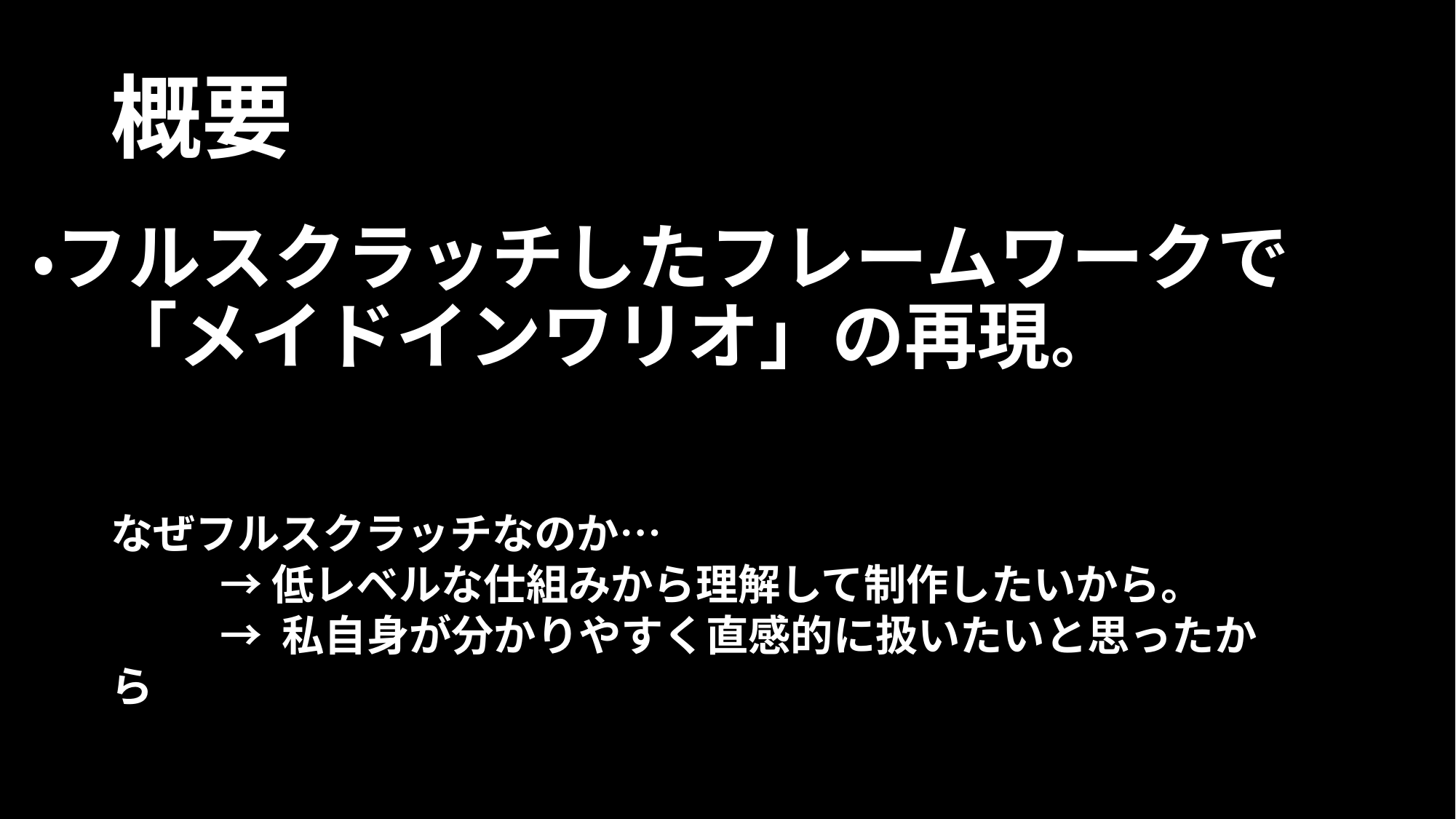

# 概要
・フルスクラッチしたフレームワークで
　「メイドインワリオ」の再現。
なぜフルスクラッチなのか…
	→ 低レベルな仕組みから理解して制作したいから。
	→ 私自身が分かりやすく直感的に扱いたいと思ったから